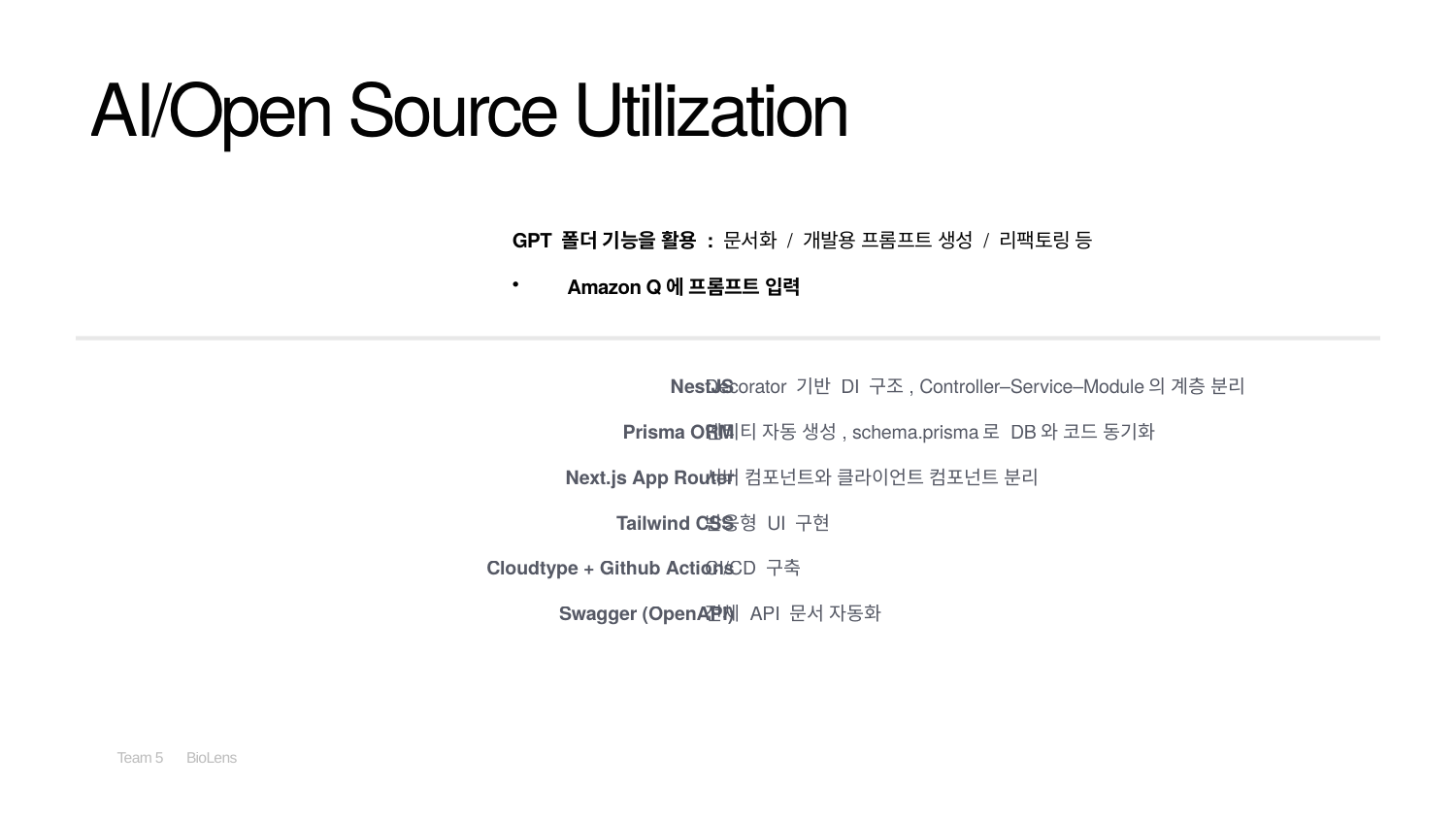

AI/Open Source Utilization

GPT 폴더 기능을 활용 : 문서화 / 개발용 프롬프트 생성 / 리팩토링 등

Amazon Q에 프롬프트 입력

NestJS

Decorator 기반 DI 구조, Controller–Service–Module의 계층 분리
Prisma ORM
엔티티 자동 생성, schema.prisma로 DB와 코드 동기화
Next.js App Router
서버 컴포넌트와 클라이언트 컴포넌트 분리
Tailwind CSS
반응형 UI 구현
Cloudtype + Github Actions
CI/CD 구축
Swagger (OpenAPI)
전체 API 문서 자동화

Team 5
BioLens